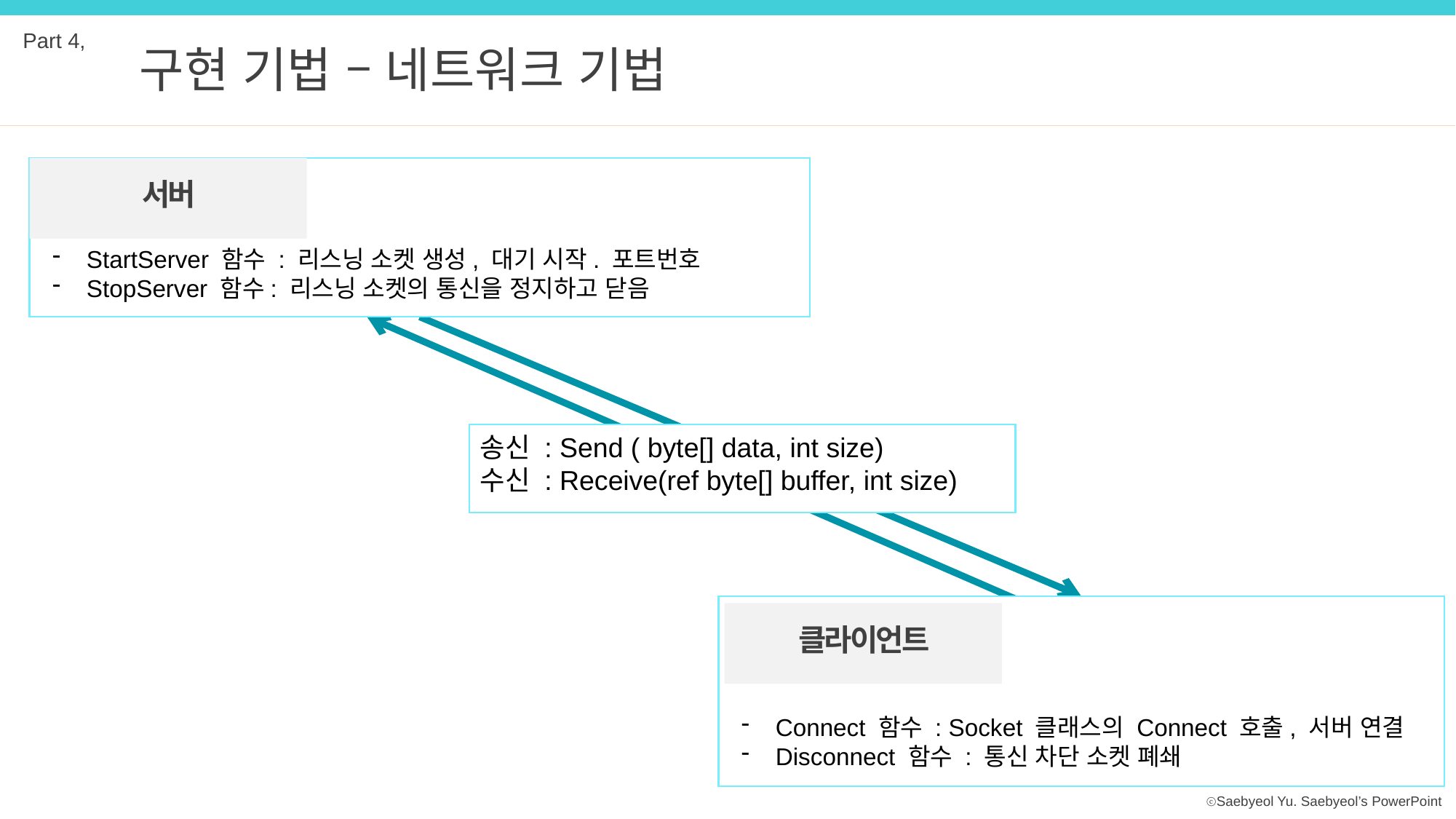

Part 4,
구현 기법 – 네트워크 기법

서버

StartServer 함수 : 리스닝 소켓 생성, 대기 시작. 포트번호
StopServer 함수: 리스닝 소켓의 통신을 정지하고 닫음

송신 : Send ( byte[] data, int size)
수신 : Receive(ref byte[] buffer, int size)

클라이언트
Connect 함수 : Socket 클래스의 Connect 호출, 서버 연결
Disconnect 함수 : 통신 차단 소켓 폐쇄